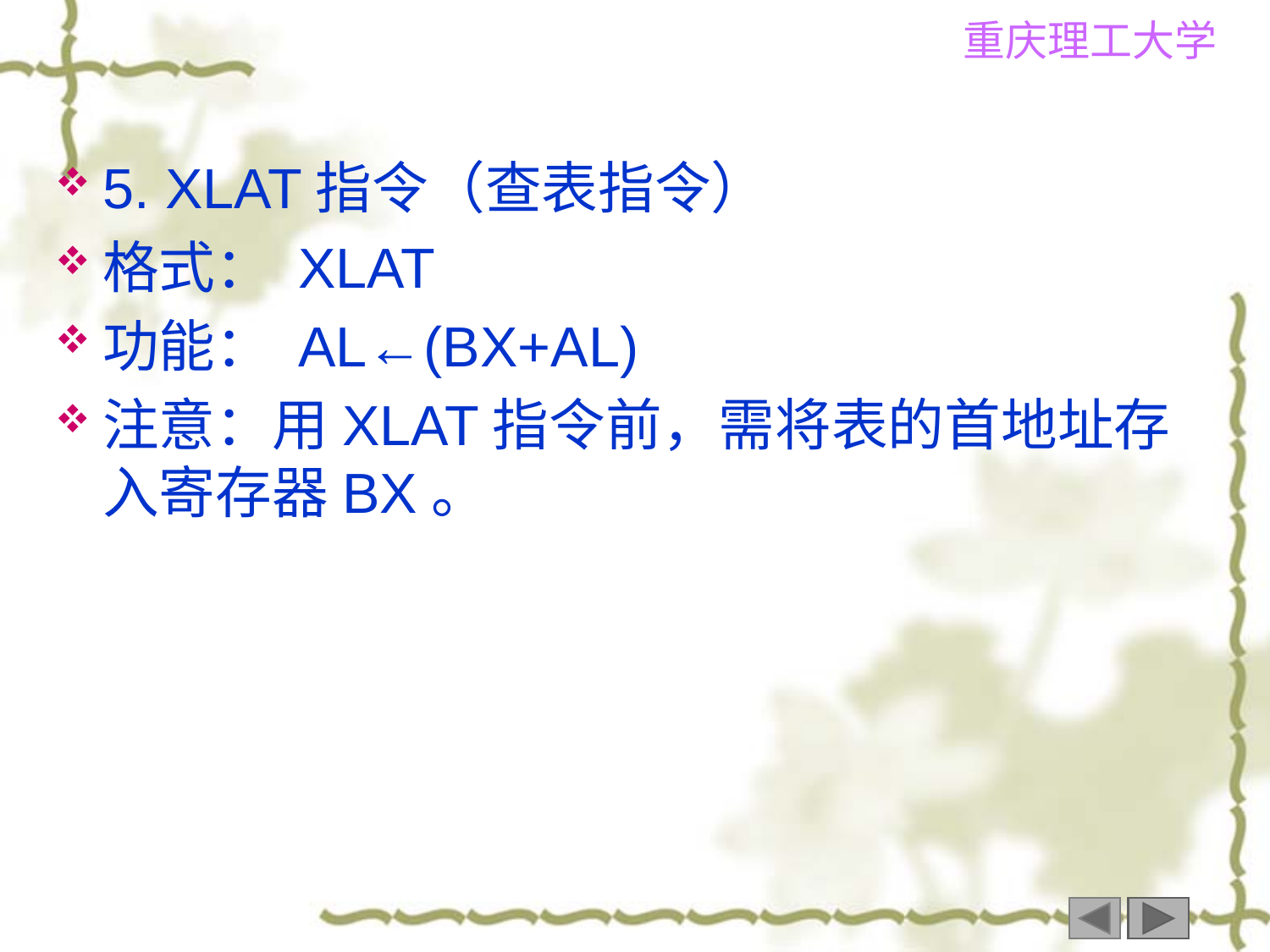

5. XLAT指令（查表指令）
格式： XLAT
功能： AL←(BX+AL)
注意：用XLAT指令前，需将表的首地址存入寄存器BX。